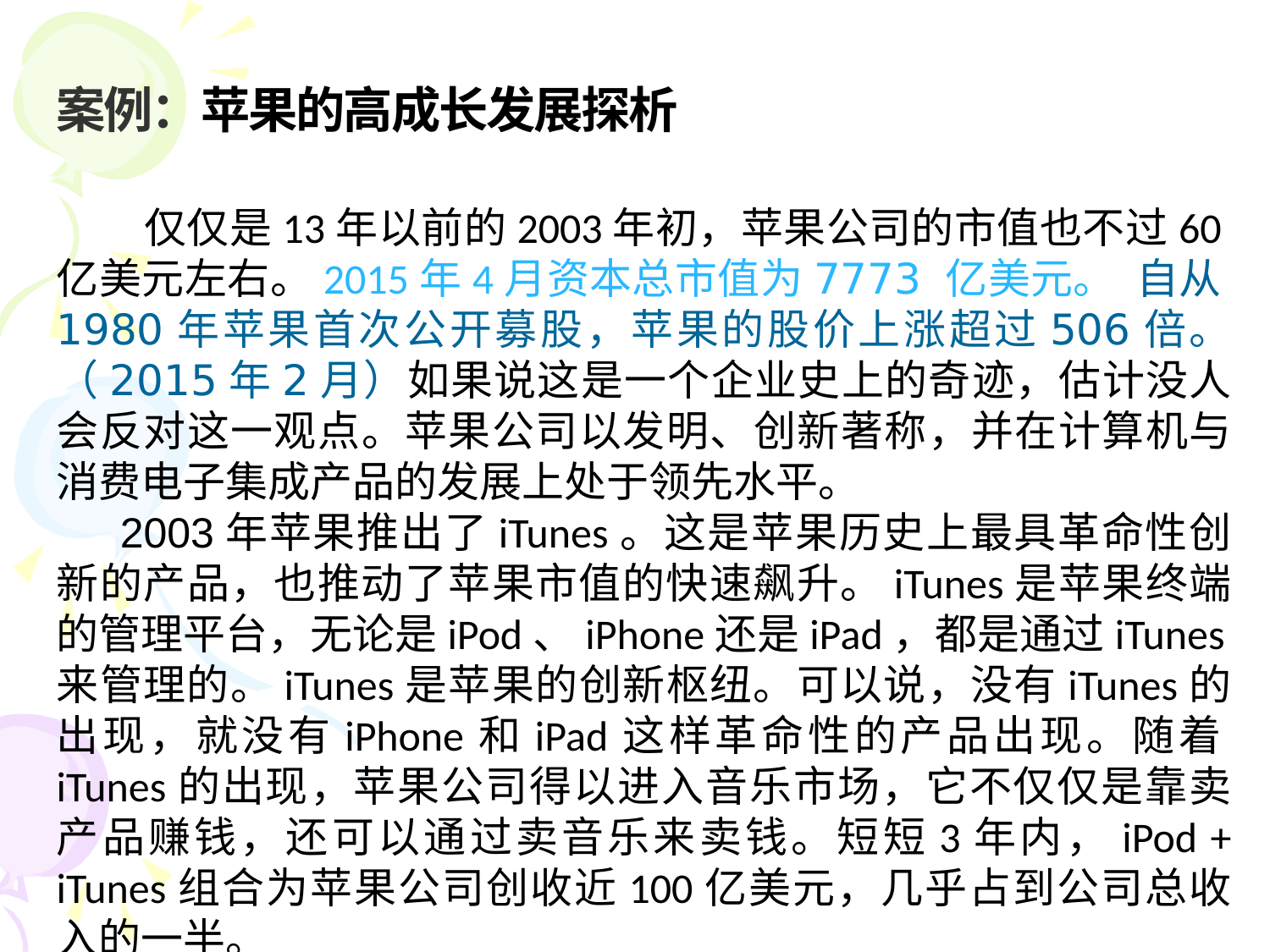

案例：苹果的高成长发展探析

    仅仅是13年以前的2003年初，苹果公司的市值也不过60亿美元左右。2015年4月资本总市值为7773 亿美元。  自从1980年苹果首次公开募股，苹果的股价上涨超过506倍。（2015年2月）如果说这是一个企业史上的奇迹，估计没人会反对这一观点。苹果公司以发明、创新著称，并在计算机与消费电子集成产品的发展上处于领先水平。
  2003年苹果推出了iTunes。这是苹果历史上最具革命性创新的产品，也推动了苹果市值的快速飙升。iTunes是苹果终端的管理平台，无论是iPod、iPhone还是iPad，都是通过iTunes来管理的。iTunes是苹果的创新枢纽。可以说，没有iTunes的出现，就没有iPhone和iPad这样革命性的产品出现。随着iTunes的出现，苹果公司得以进入音乐市场，它不仅仅是靠卖产品赚钱，还可以通过卖音乐来卖钱。短短3年内，iPod + iTunes组合为苹果公司创收近100亿美元，几乎占到公司总收入的一半。